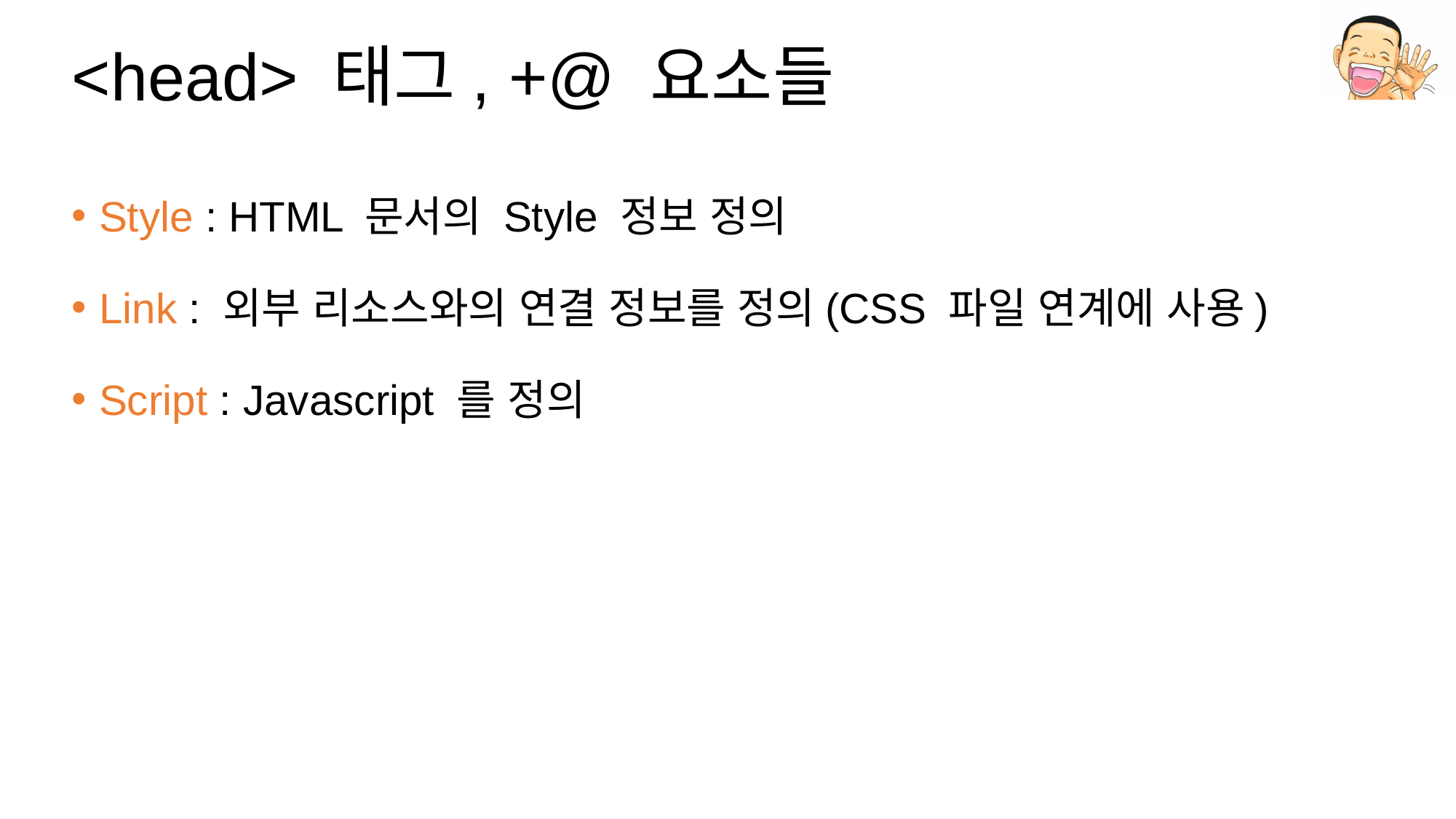

# <head> 태그, +@ 요소들
Style : HTML 문서의 Style 정보 정의
Link : 외부 리소스와의 연결 정보를 정의(CSS 파일 연계에 사용)
Script : Javascript 를 정의